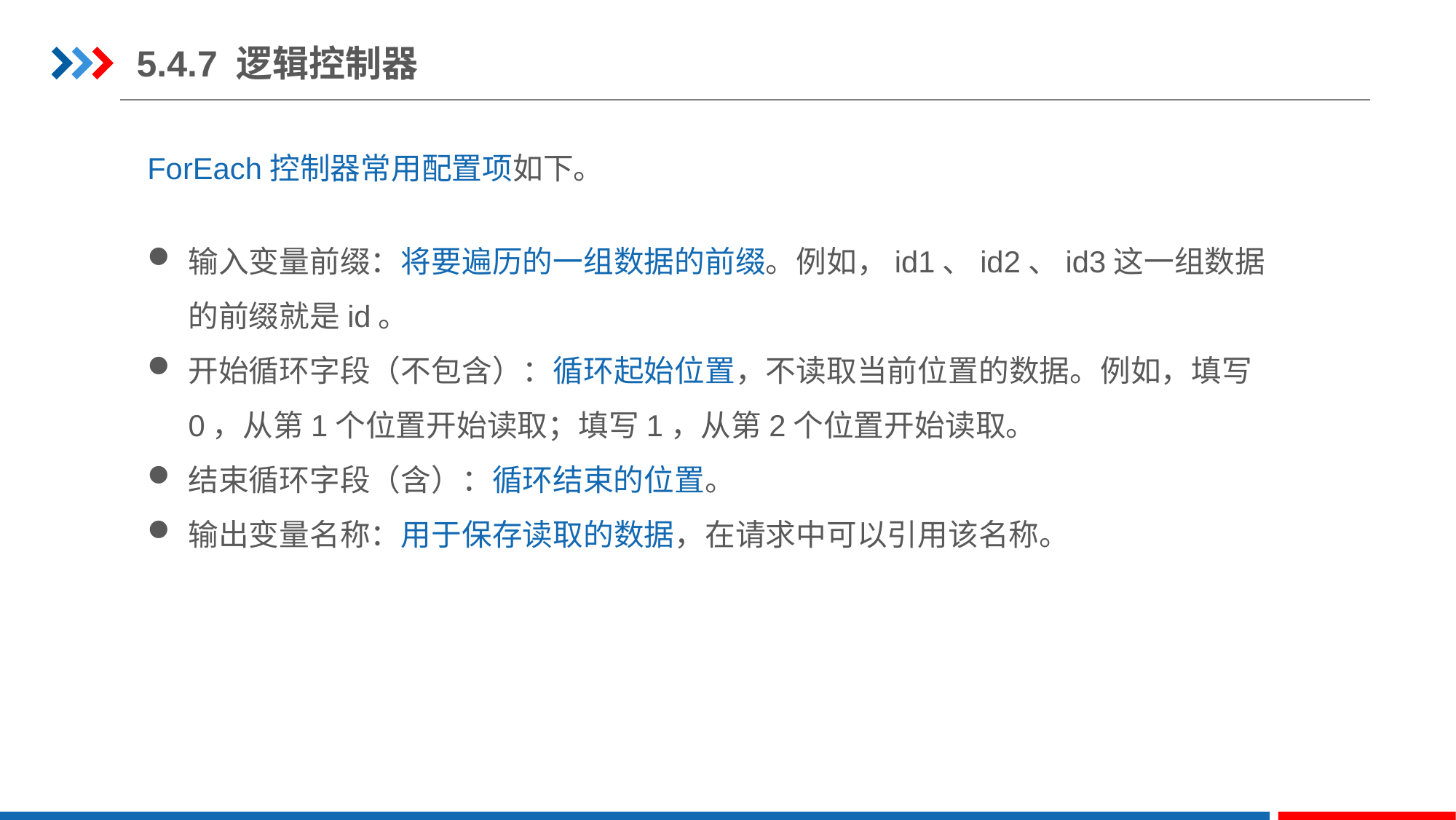

5.4.7 逻辑控制器
ForEach控制器常用配置项如下。
输入变量前缀：将要遍历的一组数据的前缀。例如，id1、id2、id3这一组数据的前缀就是id。
开始循环字段（不包含）：循环起始位置，不读取当前位置的数据。例如，填写0，从第1个位置开始读取；填写1，从第2个位置开始读取。
结束循环字段（含）：循环结束的位置。
输出变量名称：用于保存读取的数据，在请求中可以引用该名称。